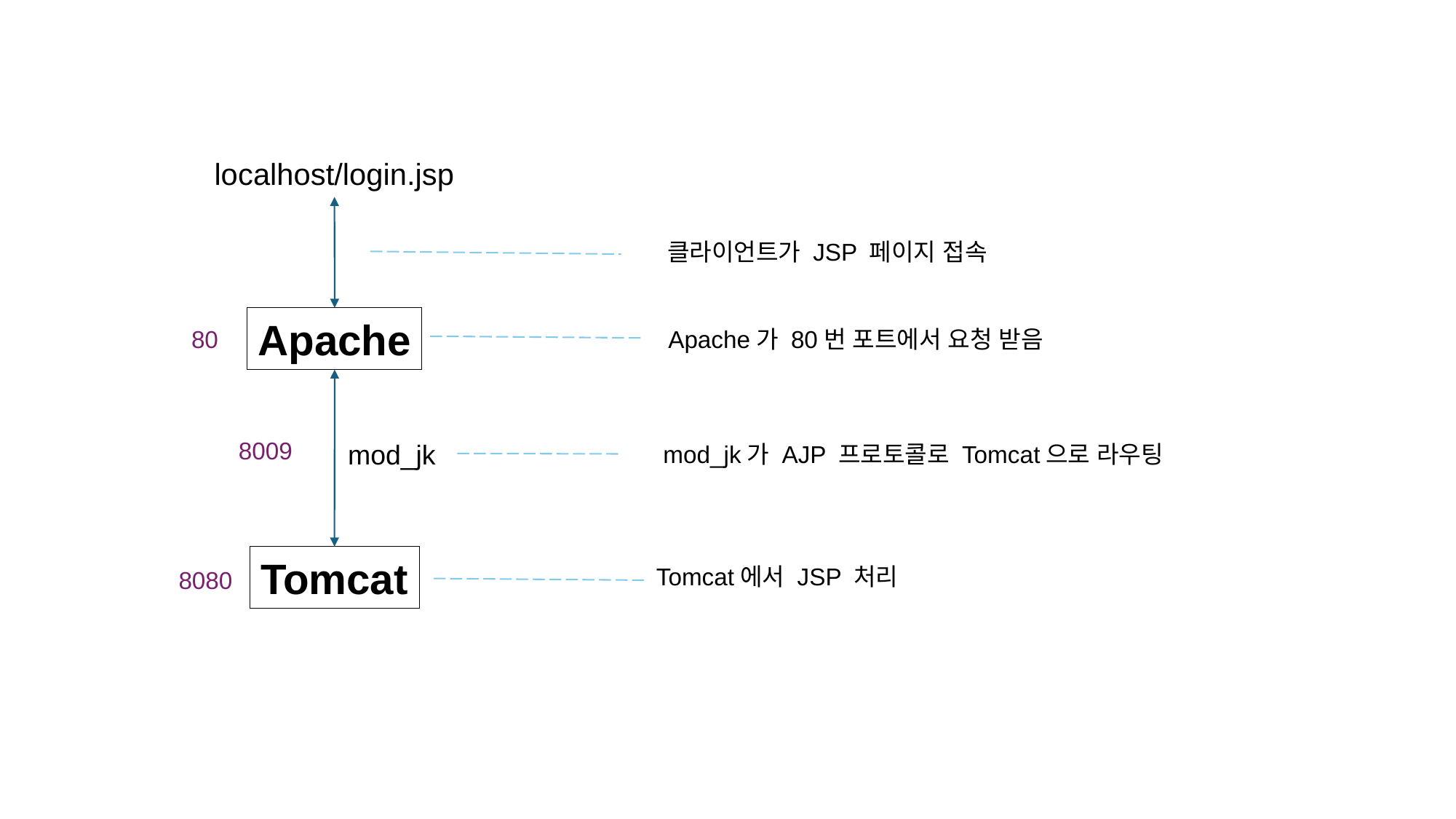

localhost/login.jsp
클라이언트가 JSP 페이지 접속
Apache
80
Apache가 80번 포트에서 요청 받음
8009
mod_jk
mod_jk가 AJP 프로토콜로 Tomcat으로 라우팅
Tomcat
Tomcat에서 JSP 처리
8080